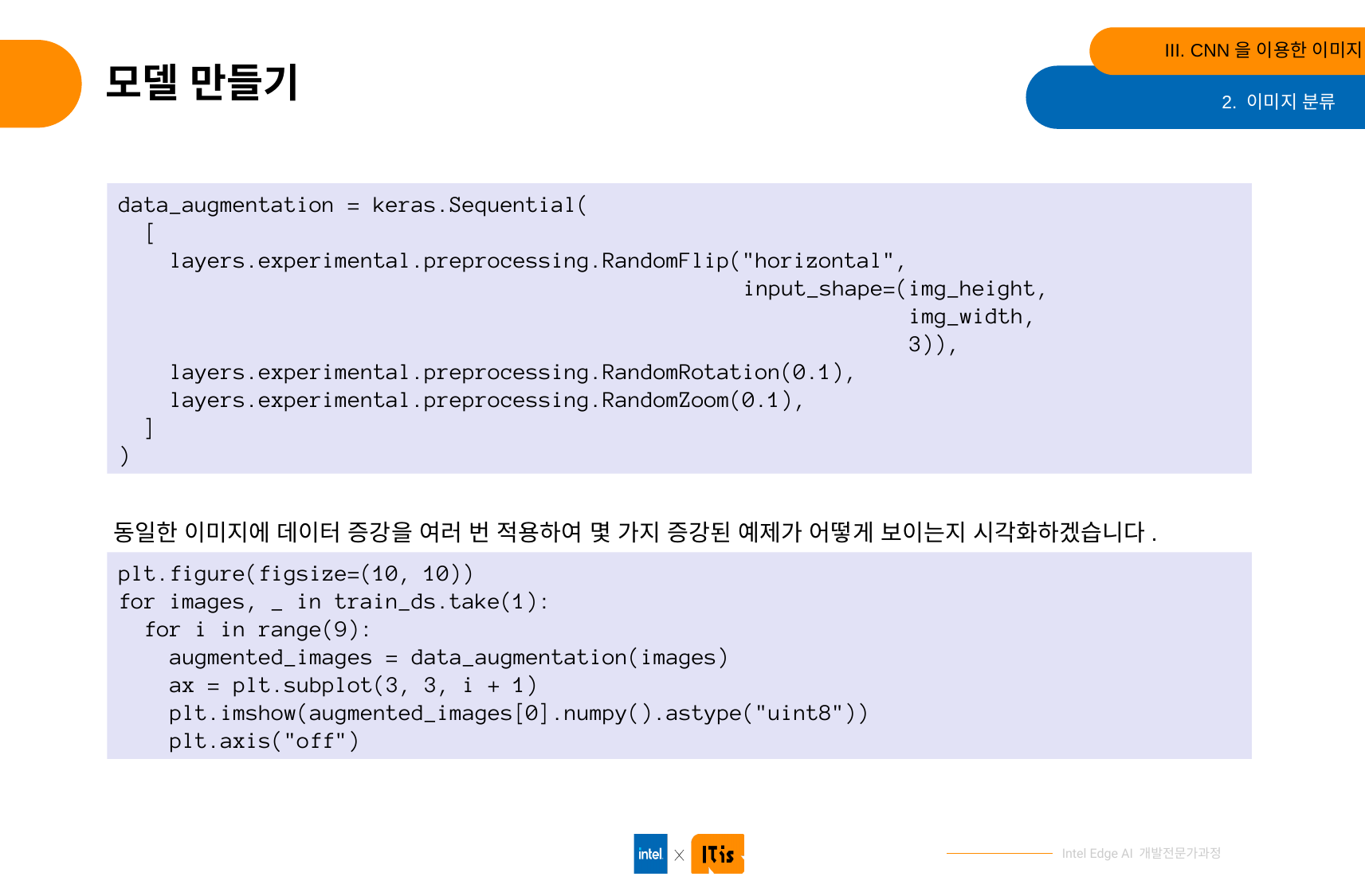

III. CNN을 이용한 이미지 분류
# 모델 만들기
2. 이미지 분류
data_augmentation = keras.Sequential(
  [
    layers.experimental.preprocessing.RandomFlip("horizontal",
                                                 input_shape=(img_height,
                                                              img_width,
                                                              3)),
    layers.experimental.preprocessing.RandomRotation(0.1),
    layers.experimental.preprocessing.RandomZoom(0.1),
  ]
)
동일한 이미지에 데이터 증강을 여러 번 적용하여 몇 가지 증강된 예제가 어떻게 보이는지 시각화하겠습니다.
plt.figure(figsize=(10, 10))
for images, _ in train_ds.take(1):
  for i in range(9):
    augmented_images = data_augmentation(images)
    ax = plt.subplot(3, 3, i + 1)
    plt.imshow(augmented_images[0].numpy().astype("uint8"))
    plt.axis("off")